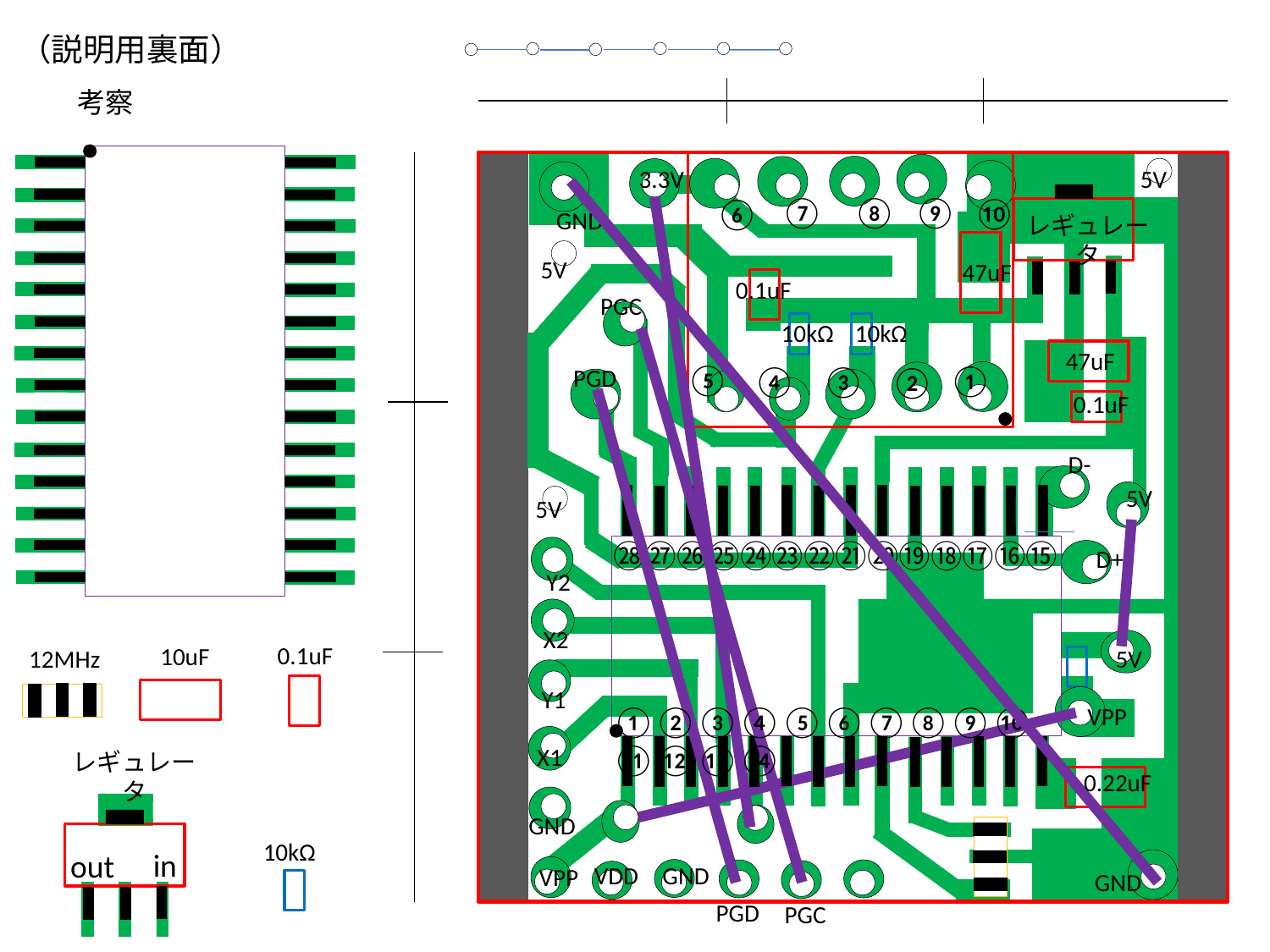

（説明用裏面）

考察

3.3V
5V

⑨
⑧
⑦
⑩
⑥

GND
レギュレータ

GND

5V
47uF

0.1uF

GND

PGC

10kΩ
10kΩ

47uF

⑤
①
③
④
②
PGD

0.1uF

D-

5V

5V

㉘㉗㉖㉕㉔㉓㉒㉑⑳⑲⑱⑰⑯⑮
D+

Y2

X2

0.1uF
10uF
5V
12MHz

Y1

①②③④⑤⑥⑦⑧⑨⑩⑪⑫⑬⑭
VPP

X1

レギュレータ

0.22uF

GND

10kΩ

in
out

VDD
GND
VPP

GND

PGD
PGC